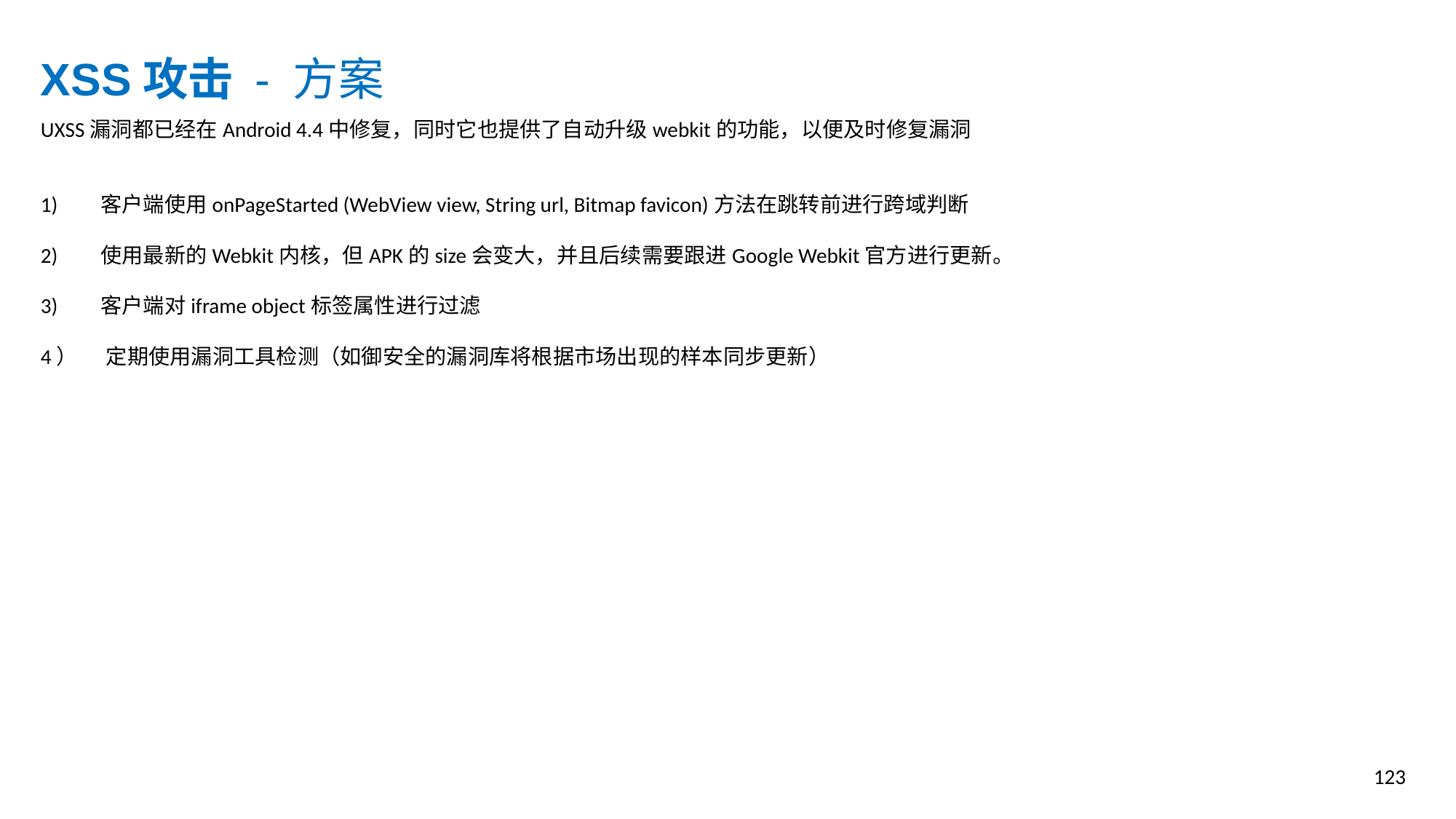

XSS攻击 - 方案
UXSS漏洞都已经在Android 4.4中修复，同时它也提供了自动升级webkit的功能，以便及时修复漏洞
1)        客户端使用onPageStarted (WebView view, String url, Bitmap favicon)方法在跳转前进行跨域判断

2)        使用最新的Webkit内核，但APK的size会变大，并且后续需要跟进Google Webkit官方进行更新。

3)        客户端对iframe object标签属性进行过滤

4）      定期使用漏洞工具检测（如御安全的漏洞库将根据市场出现的样本同步更新）
123